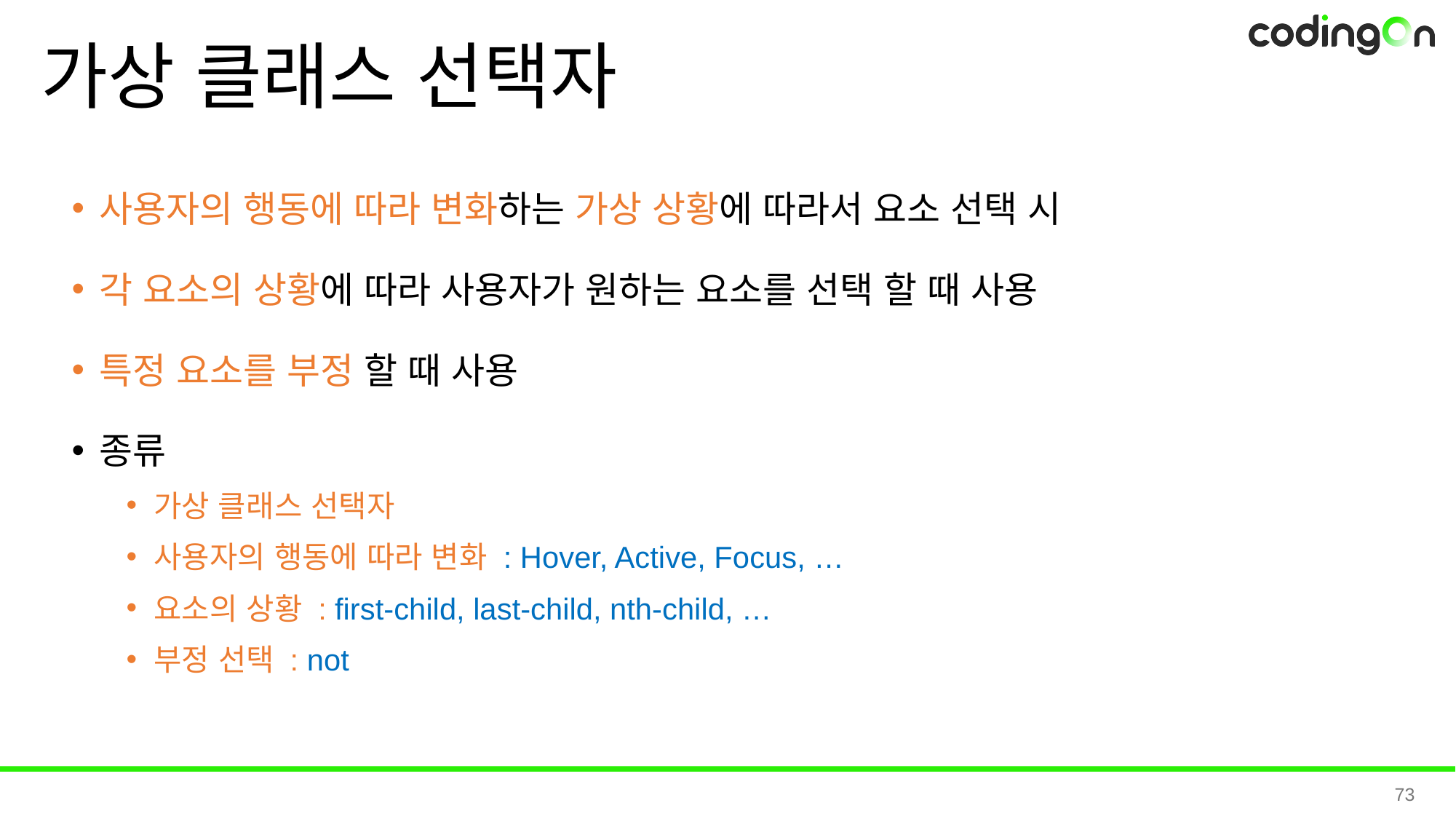

# 가상 클래스 선택자
사용자의 행동에 따라 변화하는 가상 상황에 따라서 요소 선택 시
각 요소의 상황에 따라 사용자가 원하는 요소를 선택 할 때 사용
특정 요소를 부정 할 때 사용
종류
가상 클래스 선택자
사용자의 행동에 따라 변화 : Hover, Active, Focus, …
요소의 상황 : first-child, last-child, nth-child, …
부정 선택 : not

73